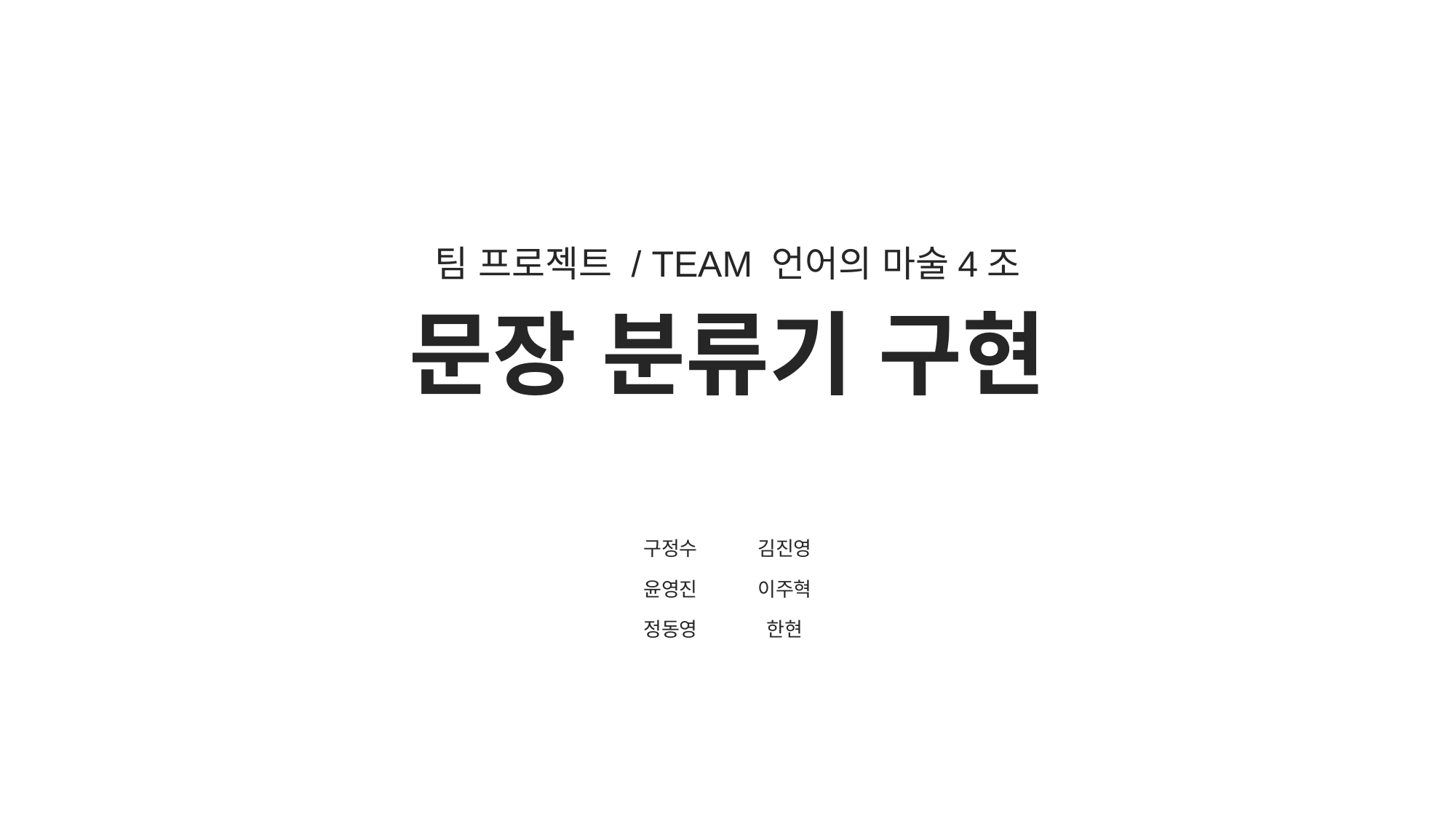

팀 프로젝트 / TEAM 언어의 마술4조
# 문장 분류기 구현
| 구정수 | 김진영 |
| --- | --- |
| 윤영진 | 이주혁 |
| 정동영 | 한현 |